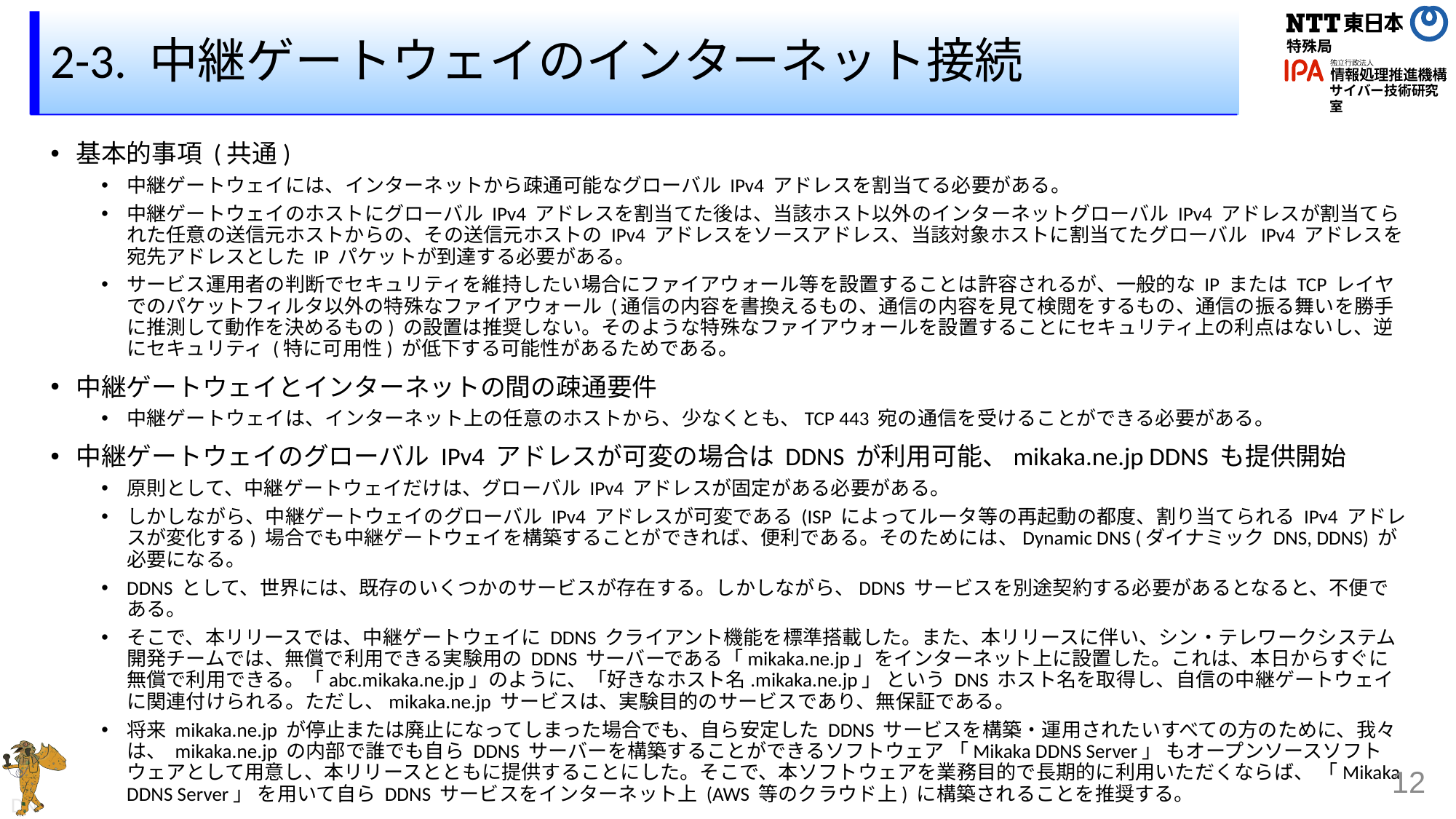

# 2-3. 中継ゲートウェイのインターネット接続
基本的事項 (共通)
中継ゲートウェイには、インターネットから疎通可能なグローバル IPv4 アドレスを割当てる必要がある。
中継ゲートウェイのホストにグローバル IPv4 アドレスを割当てた後は、当該ホスト以外のインターネットグローバル IPv4 アドレスが割当てられた任意の送信元ホストからの、その送信元ホストの IPv4 アドレスをソースアドレス、当該対象ホストに割当てたグローバル  IPv4 アドレスを宛先アドレスとした IP パケットが到達する必要がある。
サービス運用者の判断でセキュリティを維持したい場合にファイアウォール等を設置することは許容されるが、一般的な IP または TCP レイヤでのパケットフィルタ以外の特殊なファイアウォール (通信の内容を書換えるもの、通信の内容を見て検閲をするもの、通信の振る舞いを勝手に推測して動作を決めるもの) の設置は推奨しない。そのような特殊なファイアウォールを設置することにセキュリティ上の利点はないし、逆にセキュリティ (特に可用性) が低下する可能性があるためである。
中継ゲートウェイとインターネットの間の疎通要件
中継ゲートウェイは、インターネット上の任意のホストから、少なくとも、TCP 443 宛の通信を受けることができる必要がある。
中継ゲートウェイのグローバル IPv4 アドレスが可変の場合は DDNS が利用可能、mikaka.ne.jp DDNS も提供開始
原則として、中継ゲートウェイだけは、グローバル IPv4 アドレスが固定がある必要がある。
しかしながら、中継ゲートウェイのグローバル IPv4 アドレスが可変である (ISP によってルータ等の再起動の都度、割り当てられる IPv4 アドレスが変化する) 場合でも中継ゲートウェイを構築することができれば、便利である。そのためには、Dynamic DNS (ダイナミック DNS, DDNS) が必要になる。
DDNS として、世界には、既存のいくつかのサービスが存在する。しかしながら、DDNS サービスを別途契約する必要があるとなると、不便である。
そこで、本リリースでは、中継ゲートウェイに DDNS クライアント機能を標準搭載した。また、本リリースに伴い、シン・テレワークシステム 開発チームでは、無償で利用できる実験用の DDNS サーバーである「mikaka.ne.jp」をインターネット上に設置した。これは、本日からすぐに無償で利用できる。「abc.mikaka.ne.jp」のように、「好きなホスト名.mikaka.ne.jp」 という DNS ホスト名を取得し、自信の中継ゲートウェイに関連付けられる。ただし、mikaka.ne.jp サービスは、実験目的のサービスであり、無保証である。
将来 mikaka.ne.jp が停止または廃止になってしまった場合でも、自ら安定した DDNS サービスを構築・運用されたいすべての方のために、我々は、 mikaka.ne.jp の内部で誰でも自ら DDNS サーバーを構築することができるソフトウェア 「Mikaka DDNS Server」 もオープンソースソフトウェアとして用意し、本リリースとともに提供することにした。そこで、本ソフトウェアを業務目的で長期的に利用いただくならば、 「Mikaka DDNS Server」 を用いて自ら DDNS サービスをインターネット上 (AWS 等のクラウド上) に構築されることを推奨する。

12